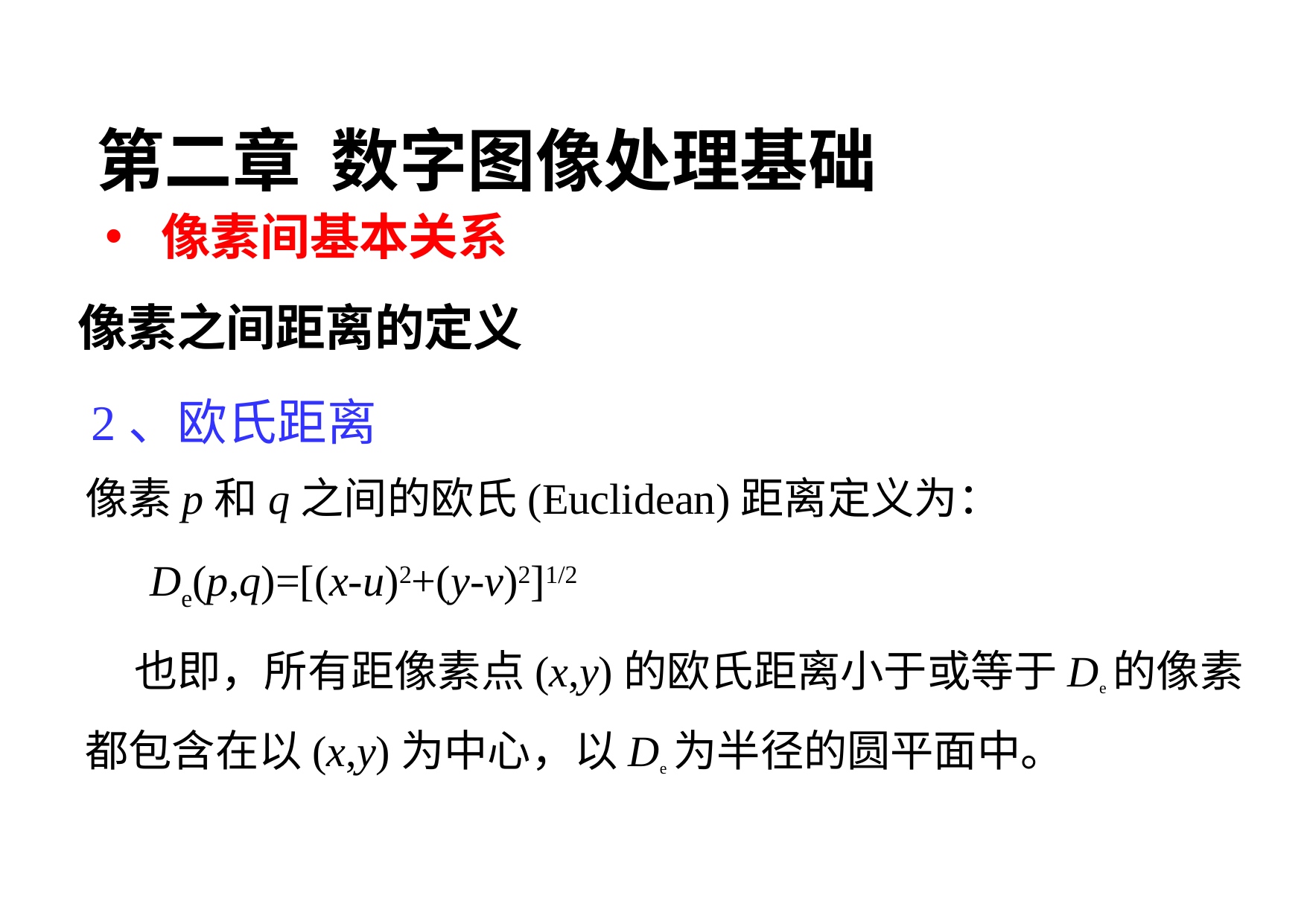

第二章  数字图像处理基础
像素间基本关系
像素之间距离的定义
2、欧氏距离
像素p和q之间的欧氏(Euclidean)距离定义为：
      De(p,q)=[(x-u)2+(y-v)2]1/2
    也即，所有距像素点(x,y)的欧氏距离小于或等于De的像素都包含在以(x,y)为中心，以De为半径的圆平面中。
95